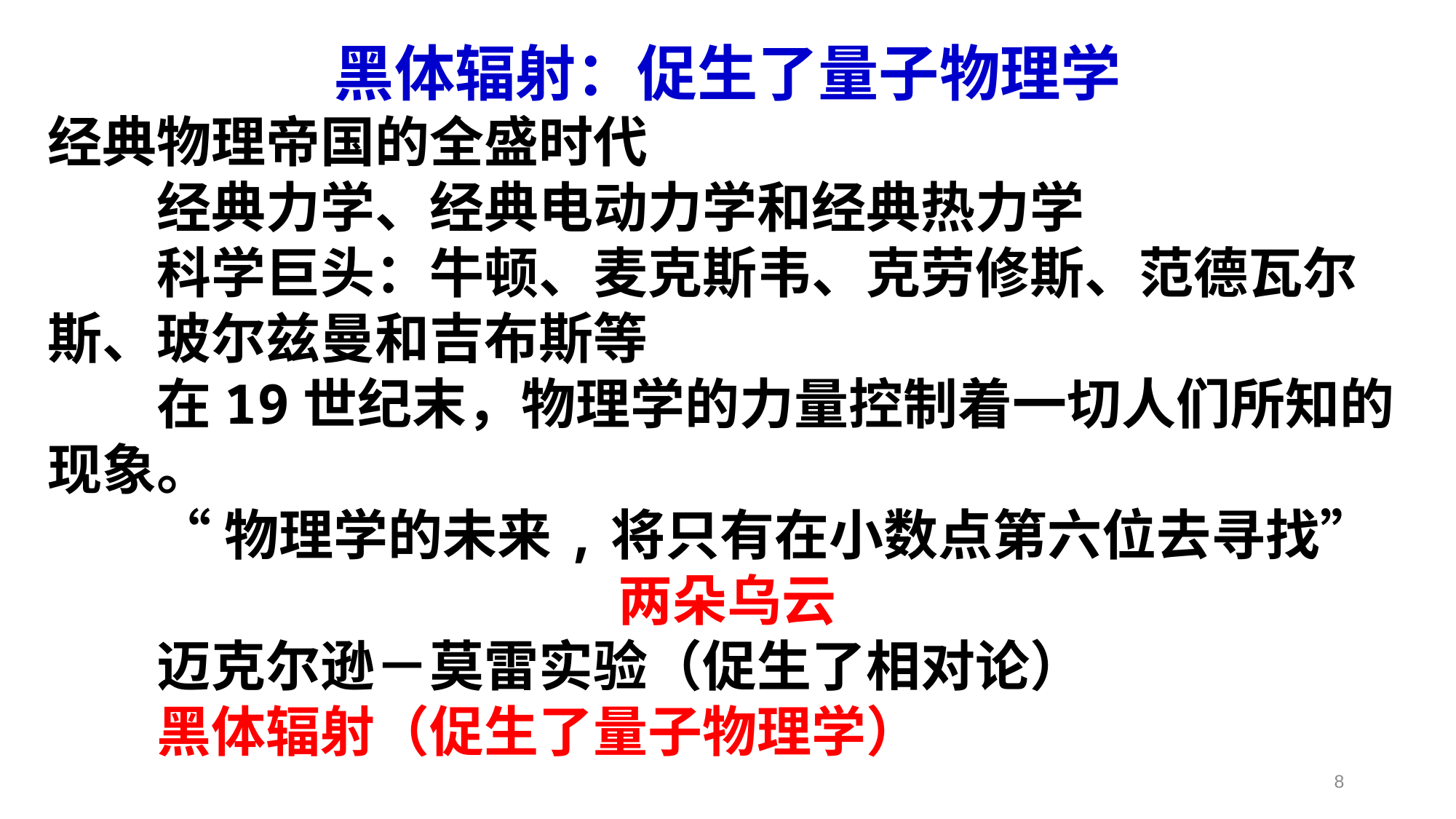

黑体辐射：促生了量子物理学
经典物理帝国的全盛时代
	经典力学、经典电动力学和经典热力学
	科学巨头：牛顿、麦克斯韦、克劳修斯、范德瓦尔斯、玻尔兹曼和吉布斯等
	在19世纪末，物理学的力量控制着一切人们所知的现象。
	“物理学的未来,将只有在小数点第六位去寻找”
两朵乌云
	迈克尔逊－莫雷实验（促生了相对论）
	黑体辐射（促生了量子物理学）

8